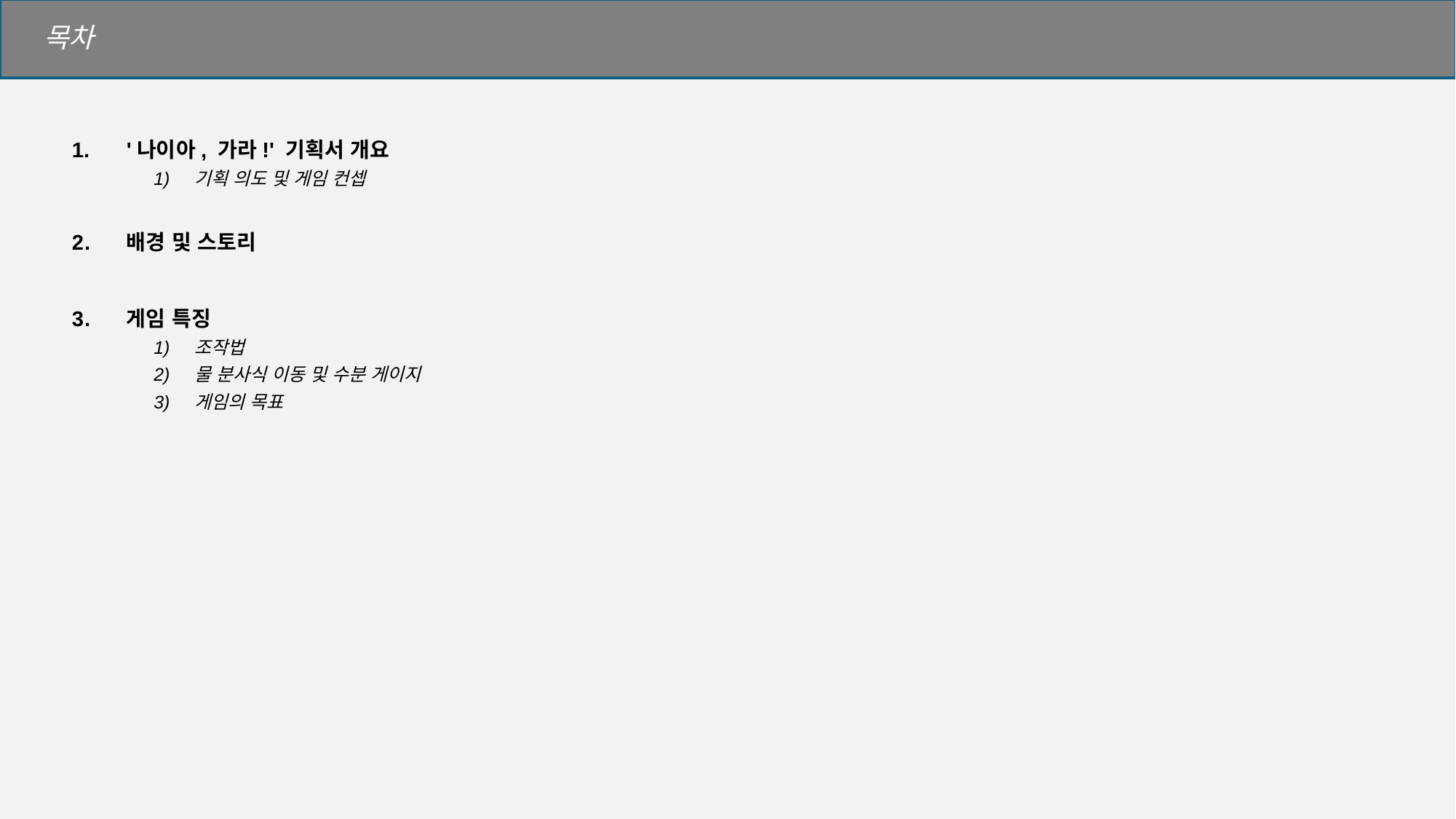

# 목차
'나이아, 가라!' 기획서 개요
기획 의도 및 게임 컨셉

배경 및 스토리

게임 특징
조작법
물 분사식 이동 및 수분 게이지
게임의 목표​